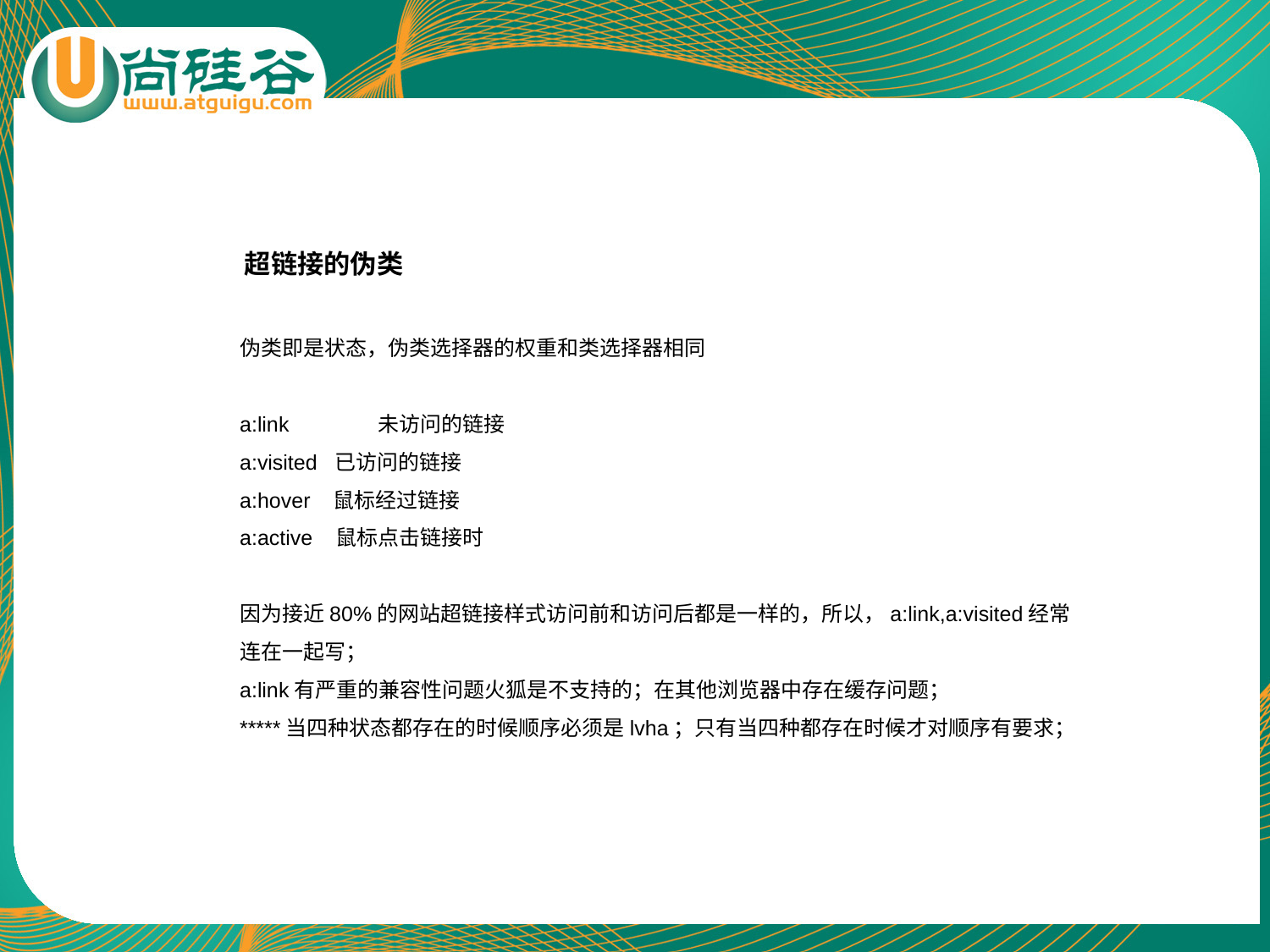

超链接的伪类
伪类即是状态，伪类选择器的权重和类选择器相同

a:link	 未访问的链接
a:visited  已访问的链接
a:hover   鼠标经过链接
a:active   鼠标点击链接时

因为接近80%的网站超链接样式访问前和访问后都是一样的，所以，a:link,a:visited经常
连在一起写；
a:link有严重的兼容性问题火狐是不支持的；在其他浏览器中存在缓存问题；
*****当四种状态都存在的时候顺序必须是lvha；只有当四种都存在时候才对顺序有要求；